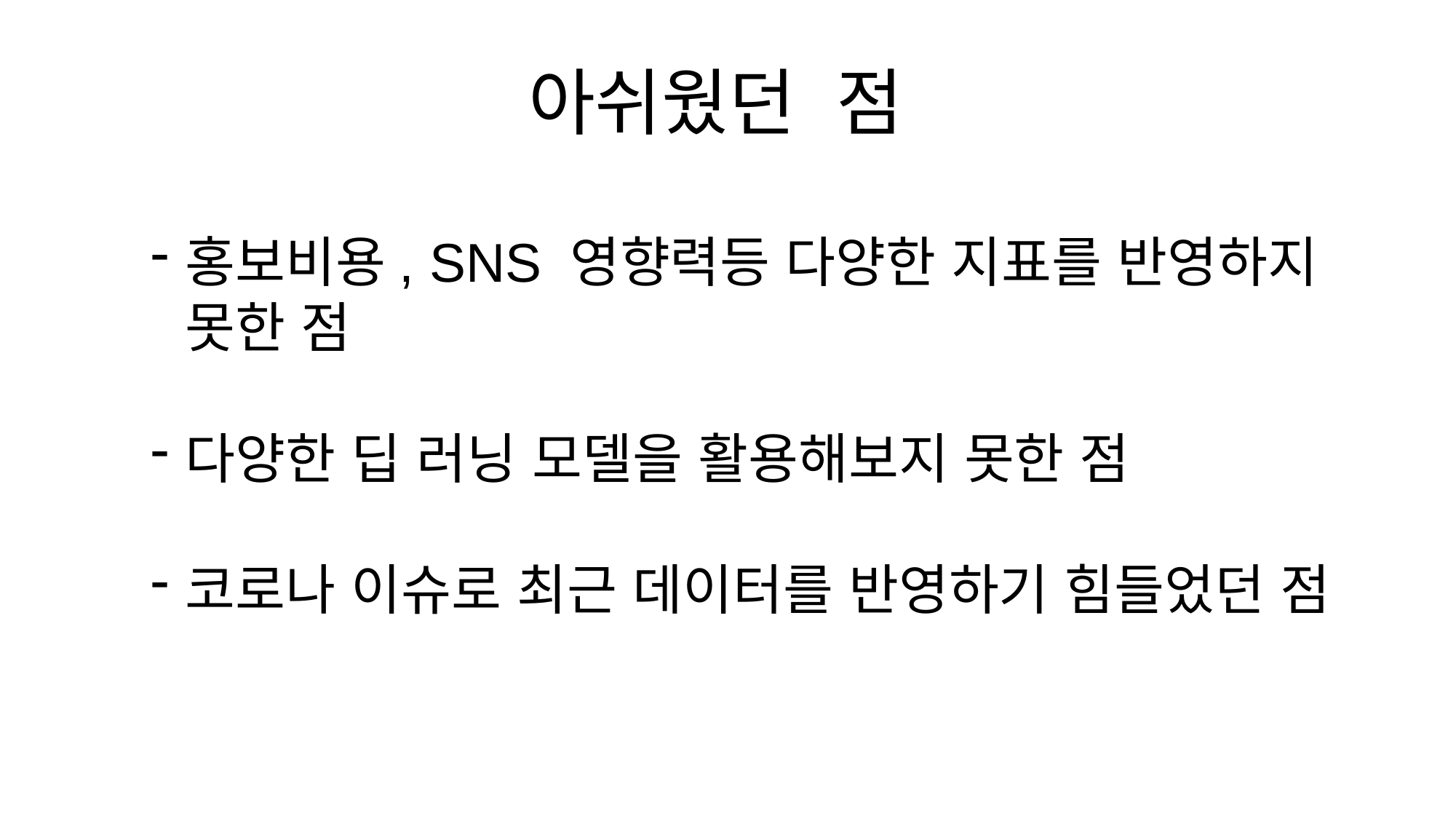

아쉬웠던 점
홍보비용, SNS 영향력등 다양한 지표를 반영하지 못한 점

다양한 딥 러닝 모델을 활용해보지 못한 점

코로나 이슈로 최근 데이터를 반영하기 힘들었던 점